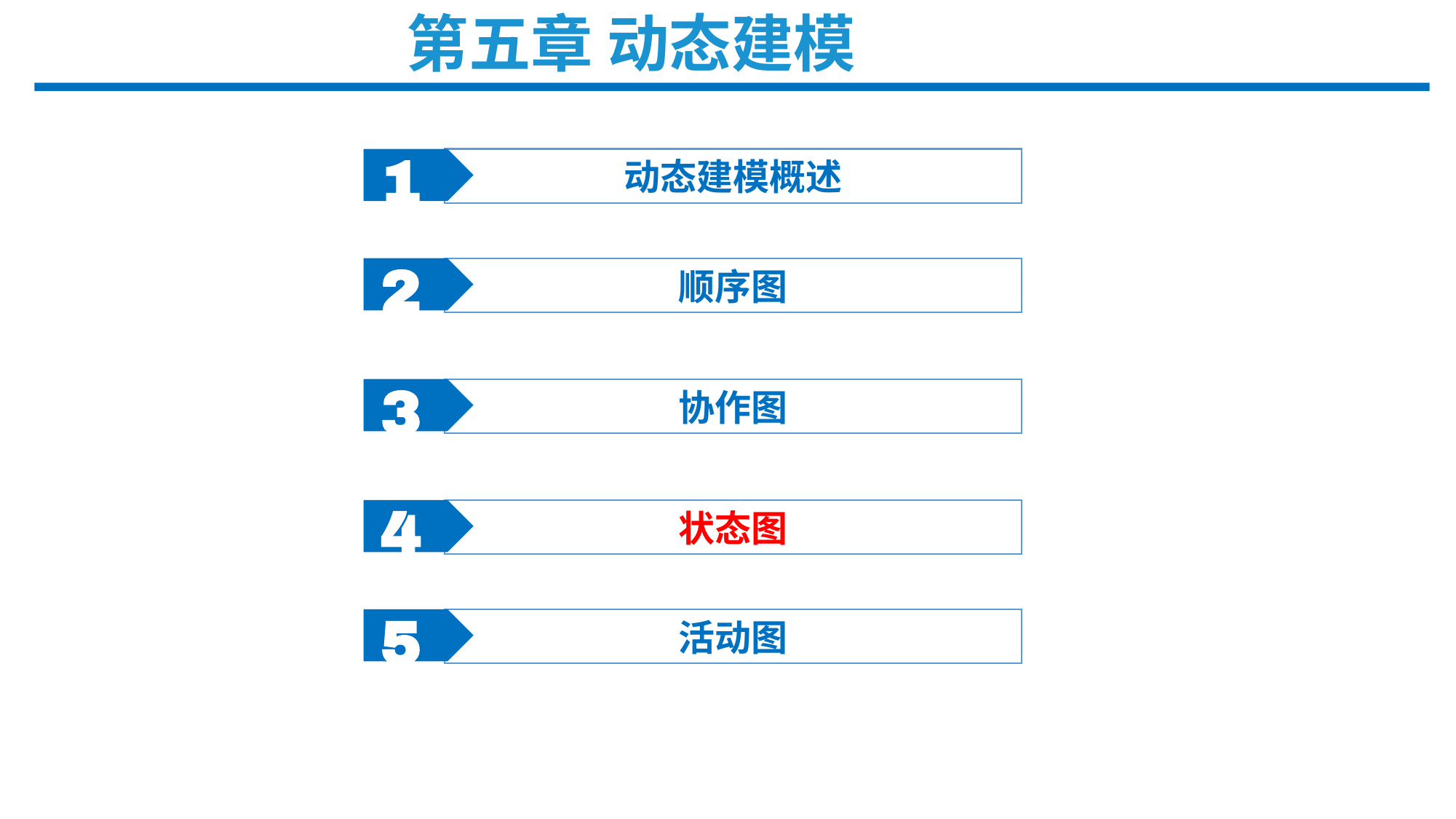

第五章 动态建模
1

动态建模概述
2

顺序图
3

协作图
4

状态图
5

活动图